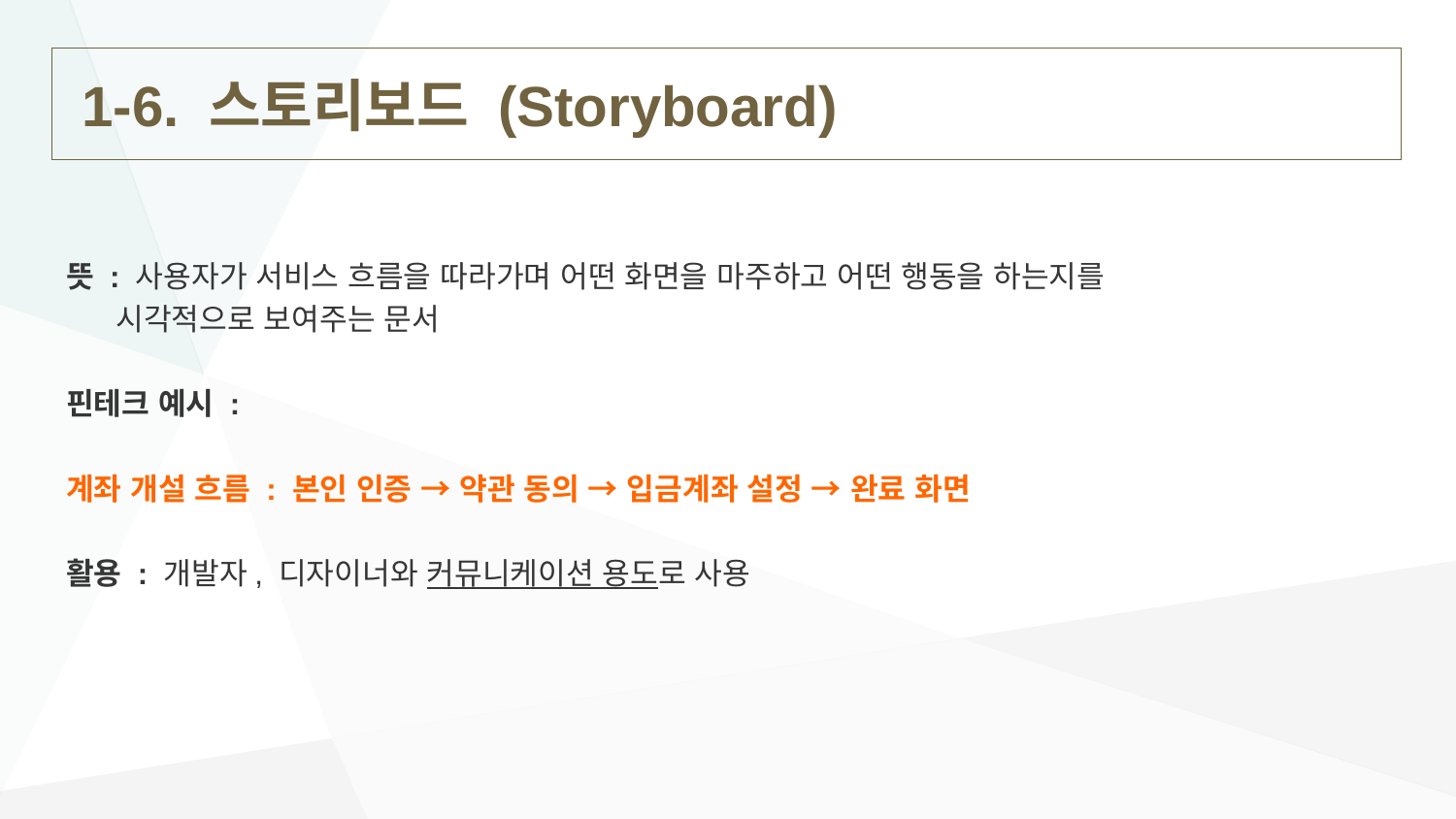

# 1-6. 스토리보드 (Storyboard)
뜻 : 사용자가 서비스 흐름을 따라가며 어떤 화면을 마주하고 어떤 행동을 하는지를
     시각적으로 보여주는 문서

핀테크 예시 :

계좌 개설 흐름 : 본인 인증 → 약관 동의 → 입금계좌 설정 → 완료 화면

활용 : 개발자, 디자이너와 커뮤니케이션 용도로 사용